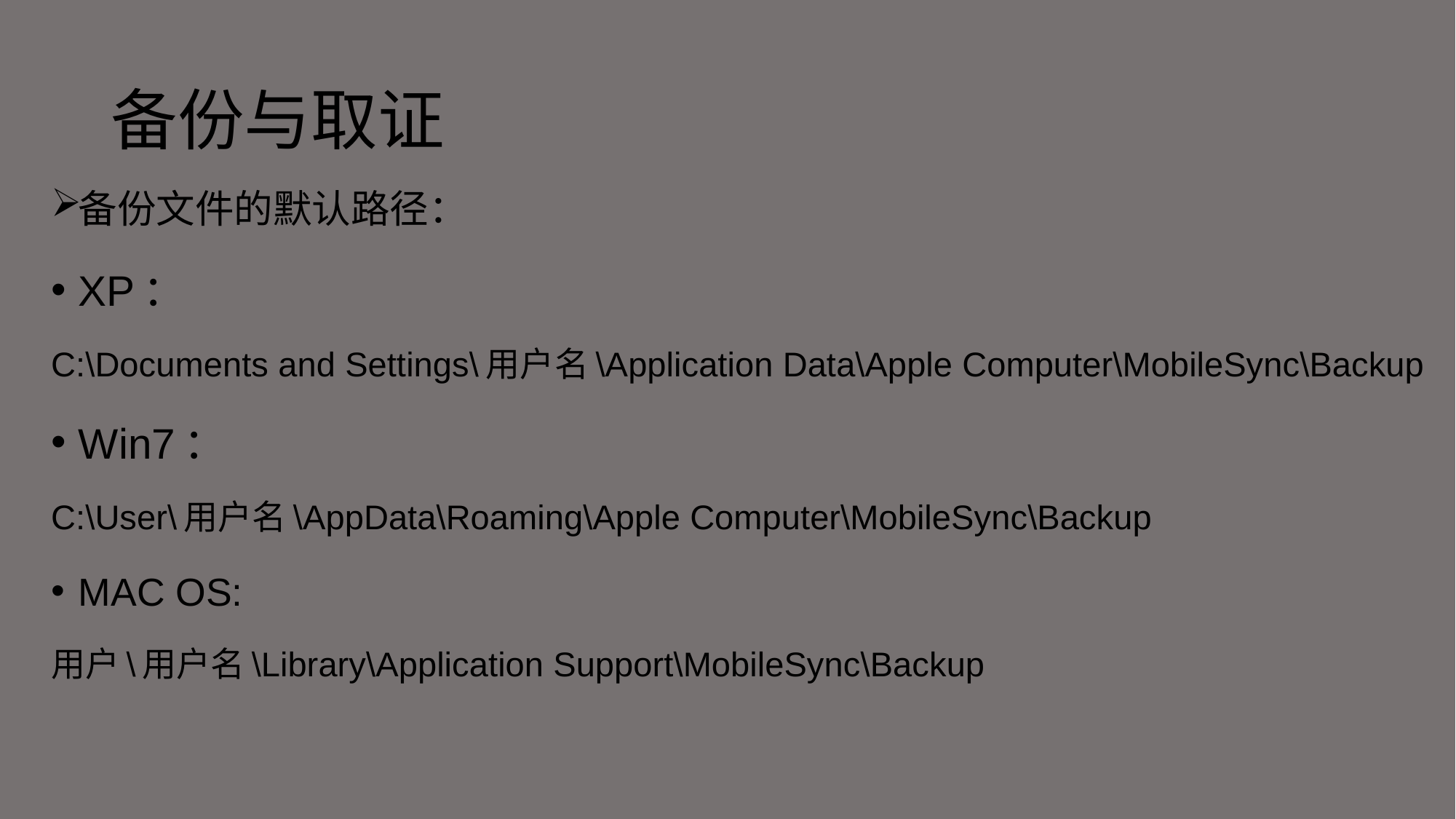

# 备份与取证
备份文件的默认路径：
XP：
C:\Documents and Settings\用户名\Application Data\Apple Computer\MobileSync\Backup
Win7：
C:\User\用户名\AppData\Roaming\Apple Computer\MobileSync\Backup
MAC OS:
用户\用户名\Library\Application Support\MobileSync\Backup